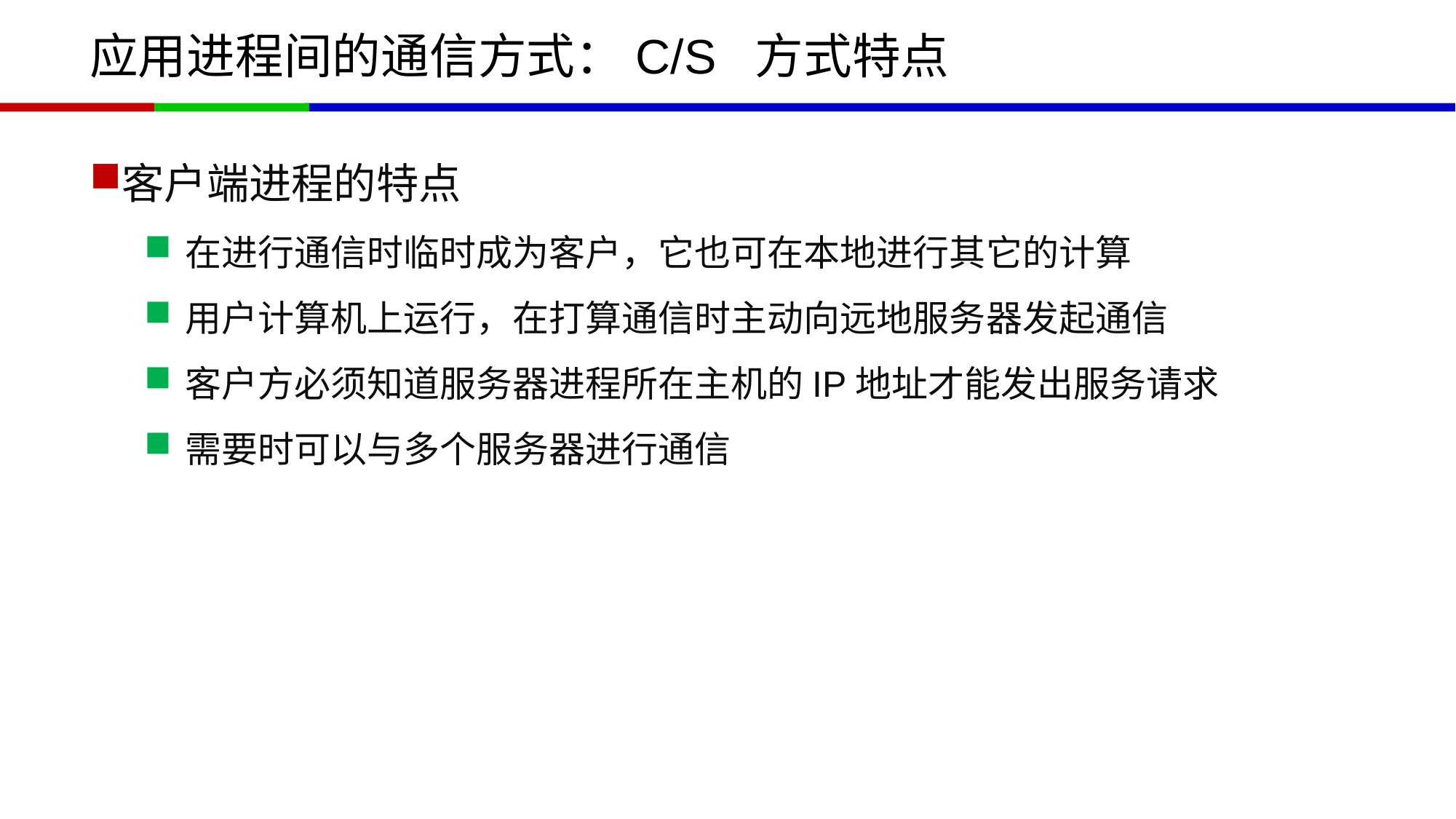

# 应用进程间的通信方式：C/S  方式特点
客户端进程的特点
在进行通信时临时成为客户，它也可在本地进行其它的计算
用户计算机上运行，在打算通信时主动向远地服务器发起通信
客户方必须知道服务器进程所在主机的IP地址才能发出服务请求
需要时可以与多个服务器进行通信
7